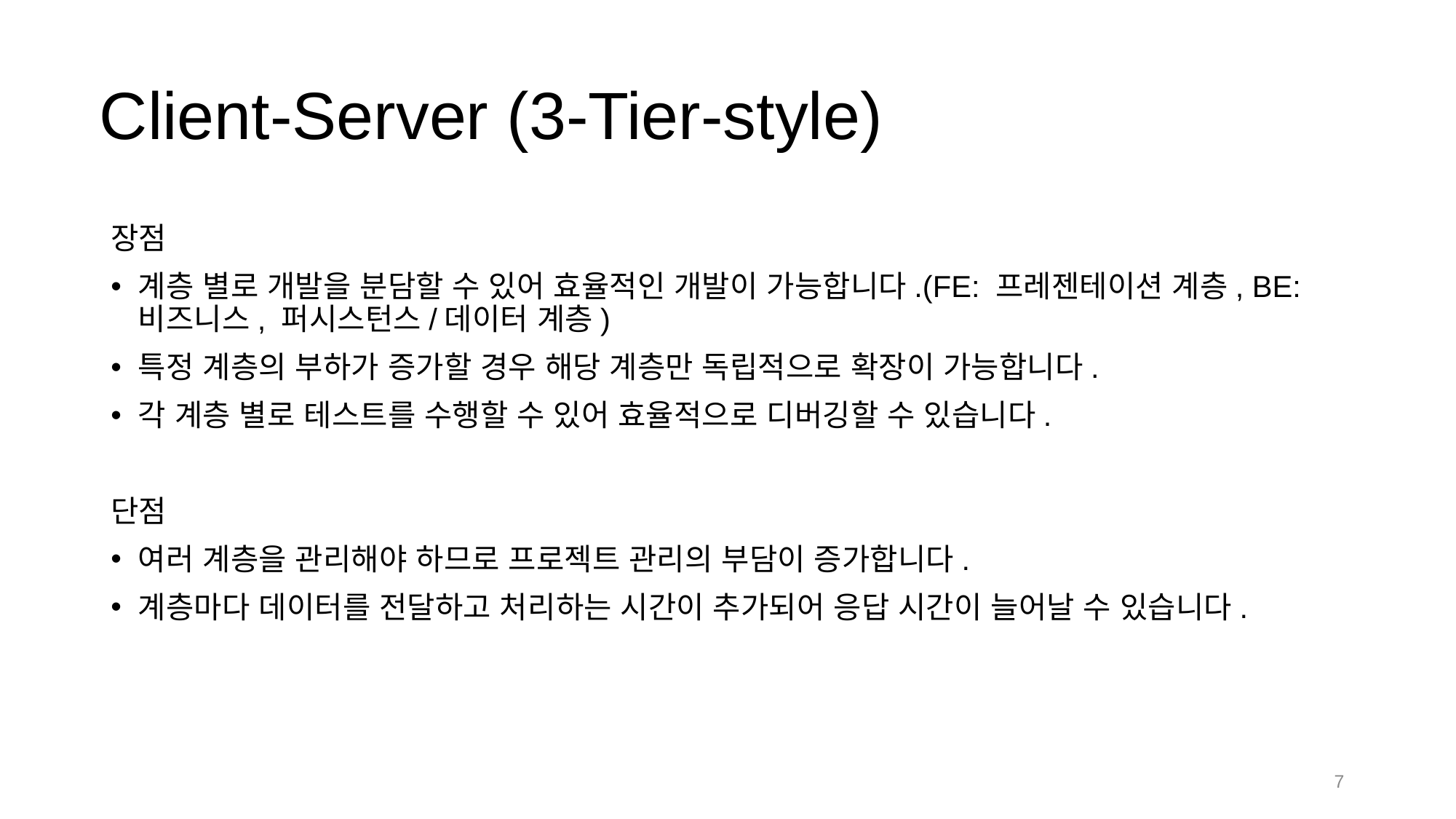

Client-Server (3-Tier-style)
장점
계층 별로 개발을 분담할 수 있어 효율적인 개발이 가능합니다.(FE: 프레젠테이션 계층, BE: 비즈니스, 퍼시스턴스/데이터 계층)
특정 계층의 부하가 증가할 경우 해당 계층만 독립적으로 확장이 가능합니다.
각 계층 별로 테스트를 수행할 수 있어 효율적으로 디버깅할 수 있습니다.

단점
여러 계층을 관리해야 하므로 프로젝트 관리의 부담이 증가합니다.
계층마다 데이터를 전달하고 처리하는 시간이 추가되어 응답 시간이 늘어날 수 있습니다.

7